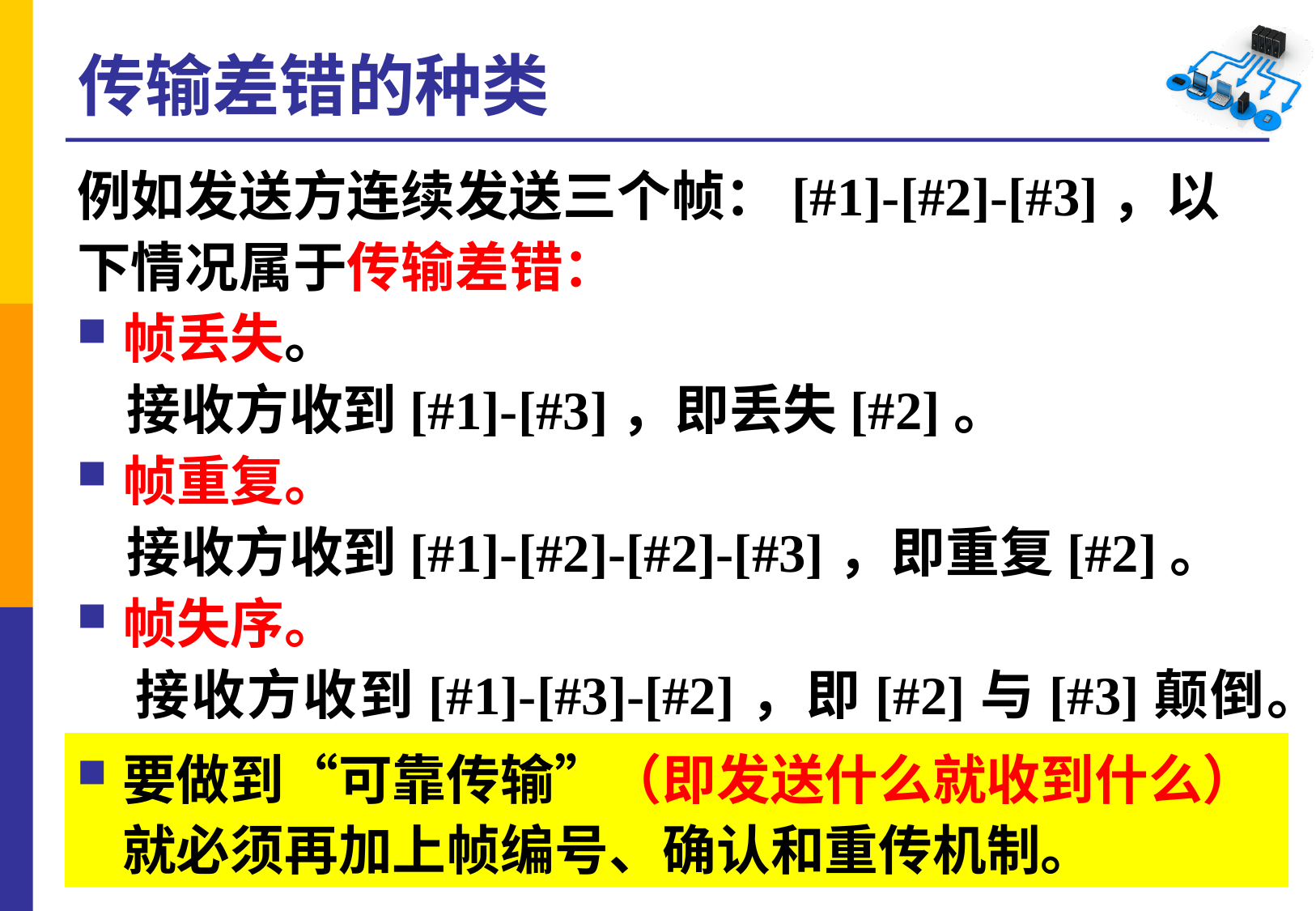

# 传输差错的种类
例如发送方连续发送三个帧：[#1]-[#2]-[#3]，以
下情况属于传输差错：
帧丢失。
   接收方收到[#1]-[#3]，即丢失[#2]。
帧重复。
   接收方收到[#1]-[#2]-[#2]-[#3]，即重复[#2]。
帧失序。
   接收方收到[#1]-[#3]-[#2]，即[#2]与[#3]颠倒。
要做到“可靠传输”（即发送什么就收到什么）就必须再加上帧编号、确认和重传机制。